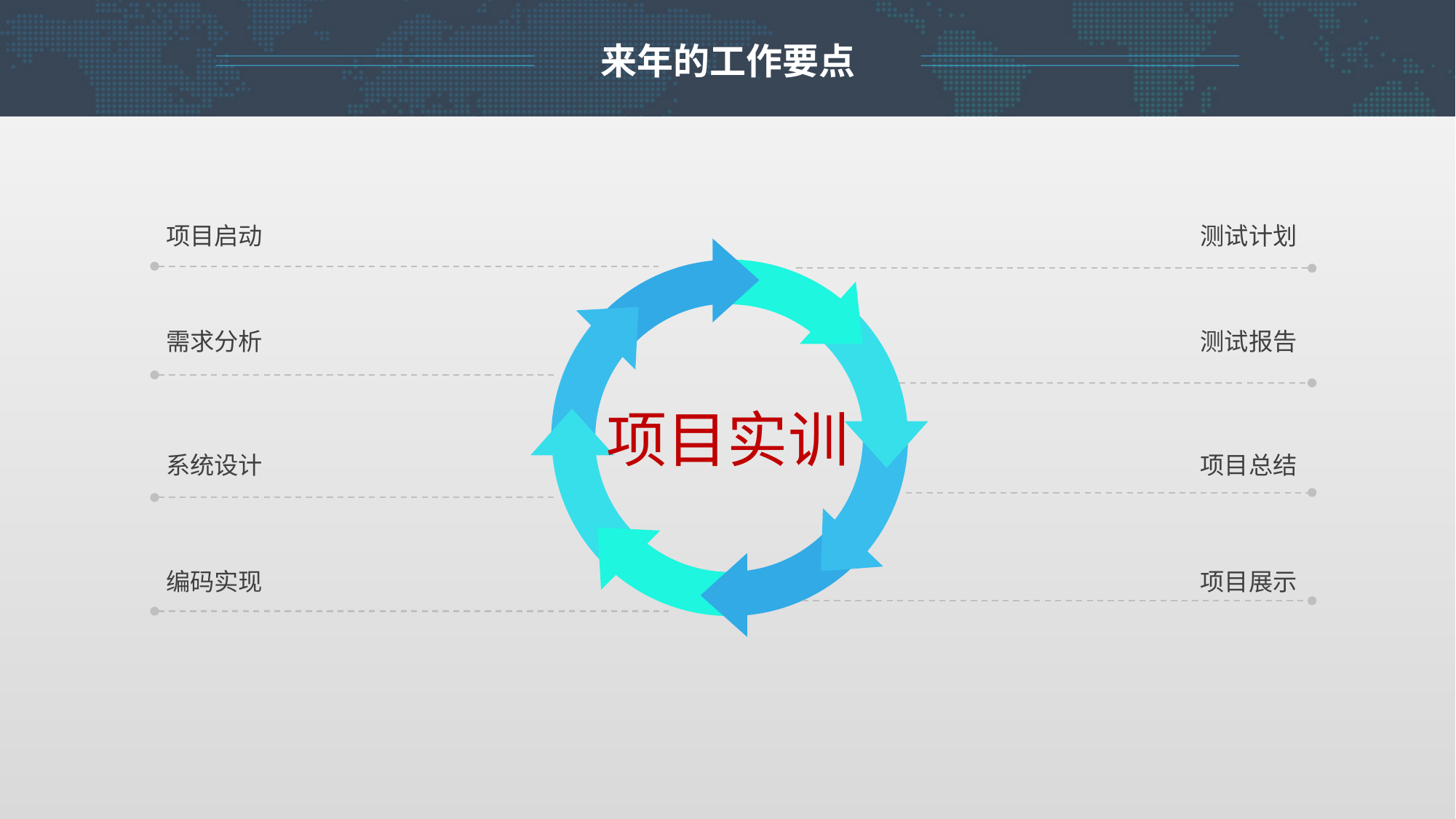

来年的工作要点
项目启动
测试计划

需求分析
测试报告
项目实训
系统设计
项目总结
编码实现
项目展示